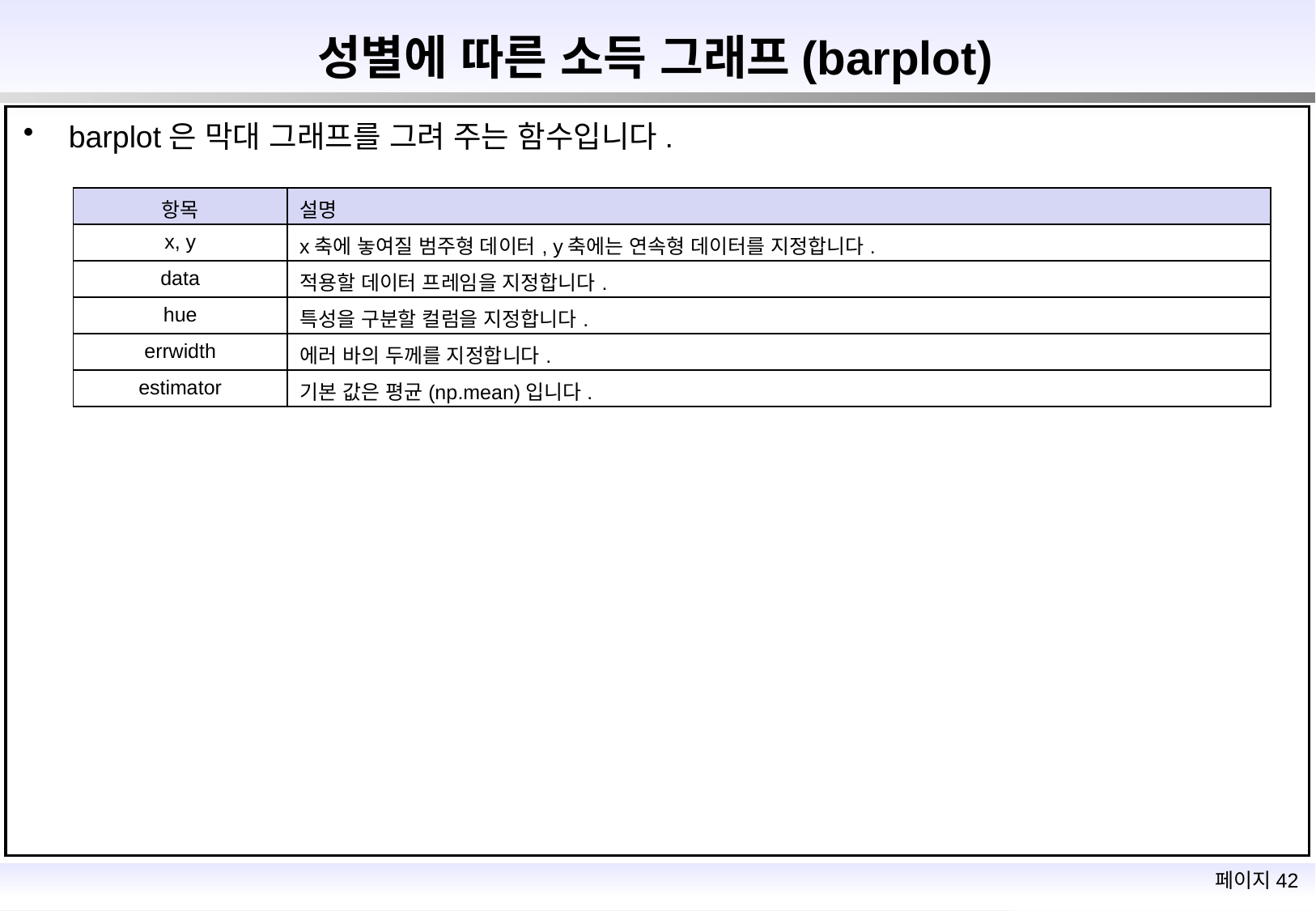

# 성별에 따른 소득 그래프(barplot)
barplot은 막대 그래프를 그려 주는 함수입니다.
| 항목 | 설명 |
| --- | --- |
| x, y | x축에 놓여질 범주형 데이터, y축에는 연속형 데이터를 지정합니다. |
| data | 적용할 데이터 프레임을 지정합니다. |
| hue | 특성을 구분할 컬럼을 지정합니다. |
| errwidth | 에러 바의 두께를 지정합니다. |
| estimator | 기본 값은 평균(np.mean)입니다. |